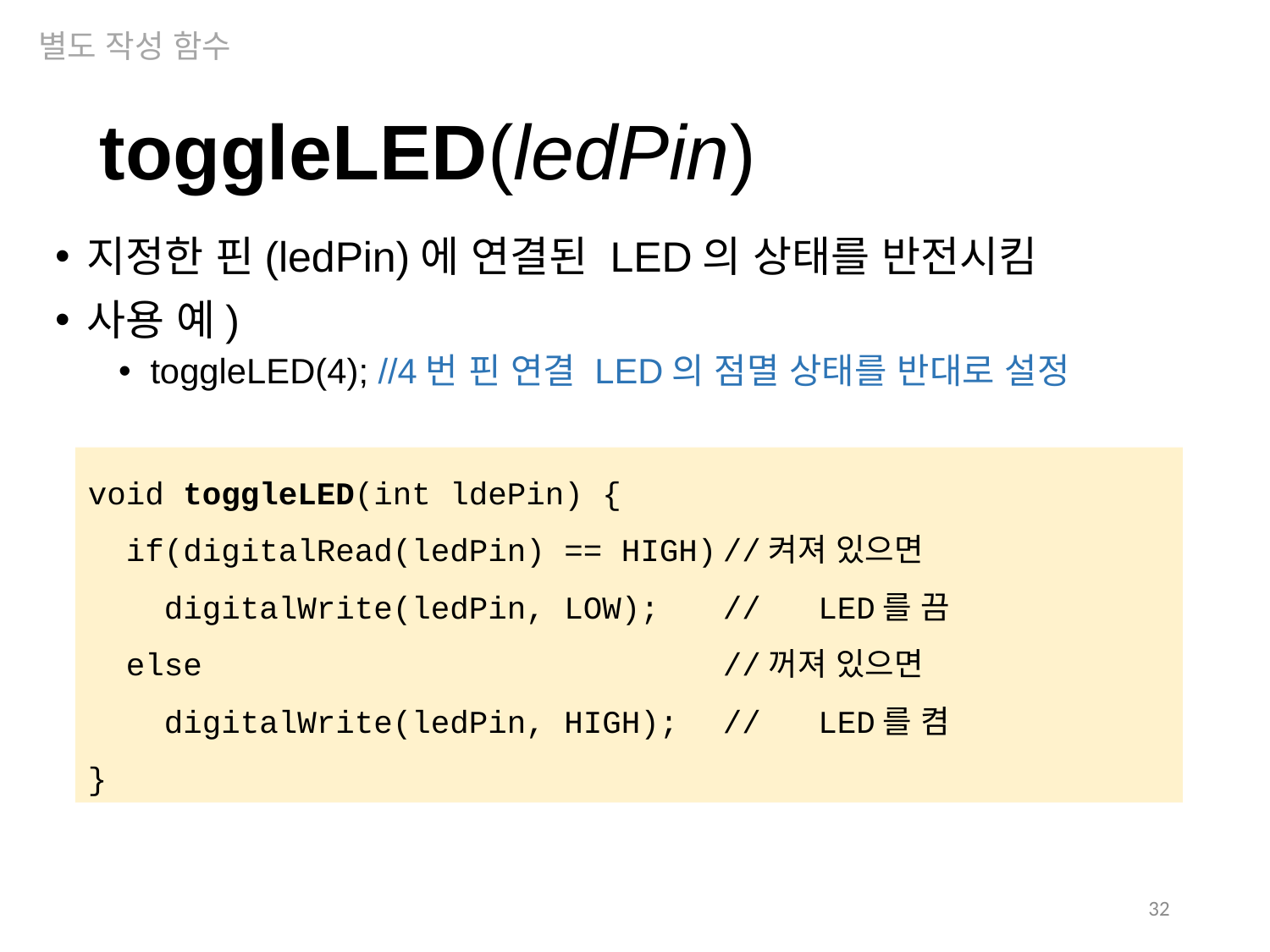

별도 작성 함수
toggleLED(ledPin)
지정한 핀(ledPin)에 연결된 LED의 상태를 반전시킴
사용 예)
toggleLED(4); //4번 핀 연결 LED의 점멸 상태를 반대로 설정
void toggleLED(int ldePin) {
  if(digitalRead(ledPin) == HIGH)	//켜져 있으면
    digitalWrite(ledPin, LOW);   	//   LED를 끔
  else				     	//꺼져 있으면
    digitalWrite(ledPin, HIGH);	//   LED를 켬
}
32